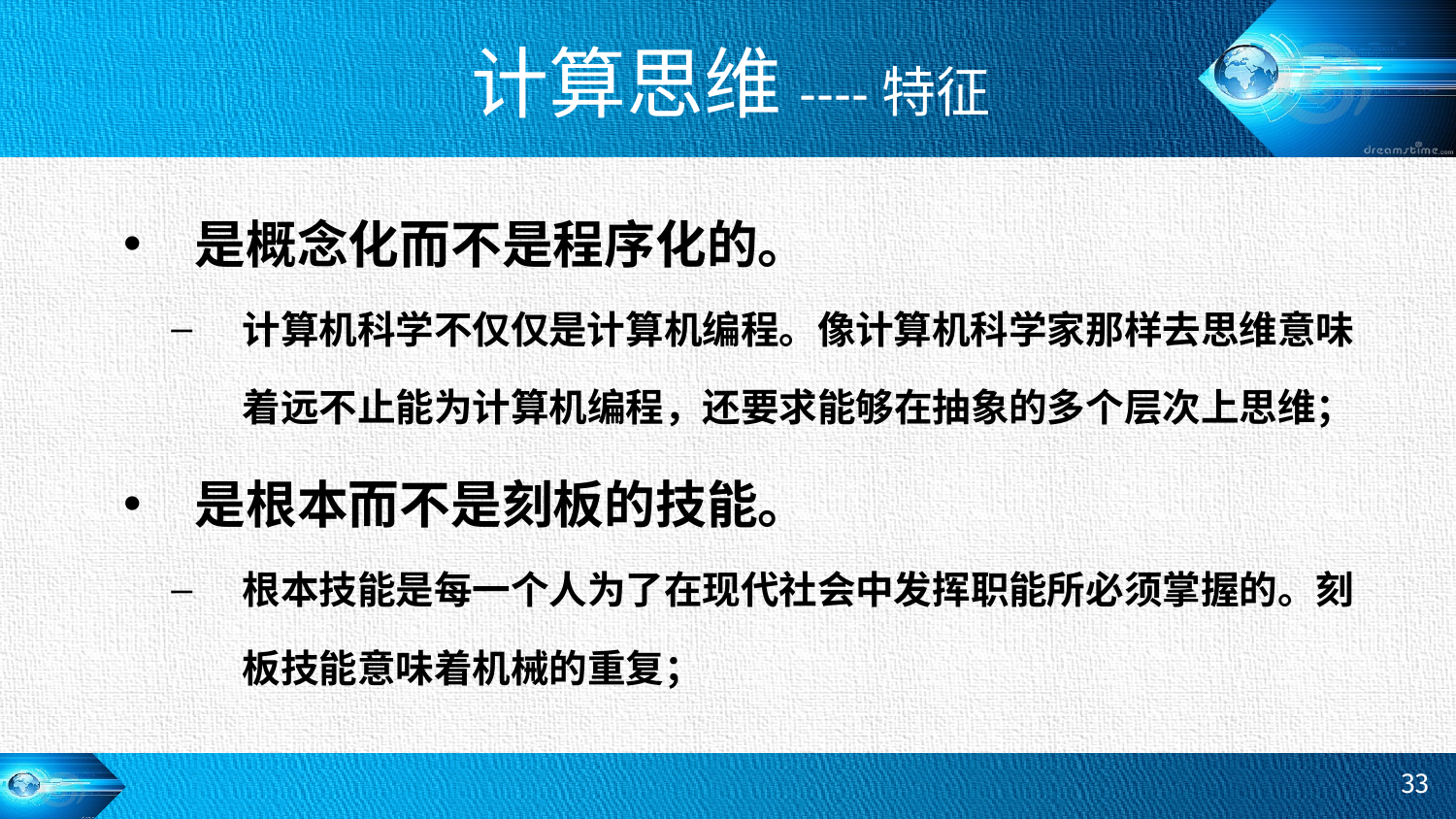

# 计算思维----特征
是概念化而不是程序化的。
计算机科学不仅仅是计算机编程。像计算机科学家那样去思维意味着远不止能为计算机编程，还要求能够在抽象的多个层次上思维；
是根本而不是刻板的技能。
根本技能是每一个人为了在现代社会中发挥职能所必须掌握的。刻板技能意味着机械的重复；
33